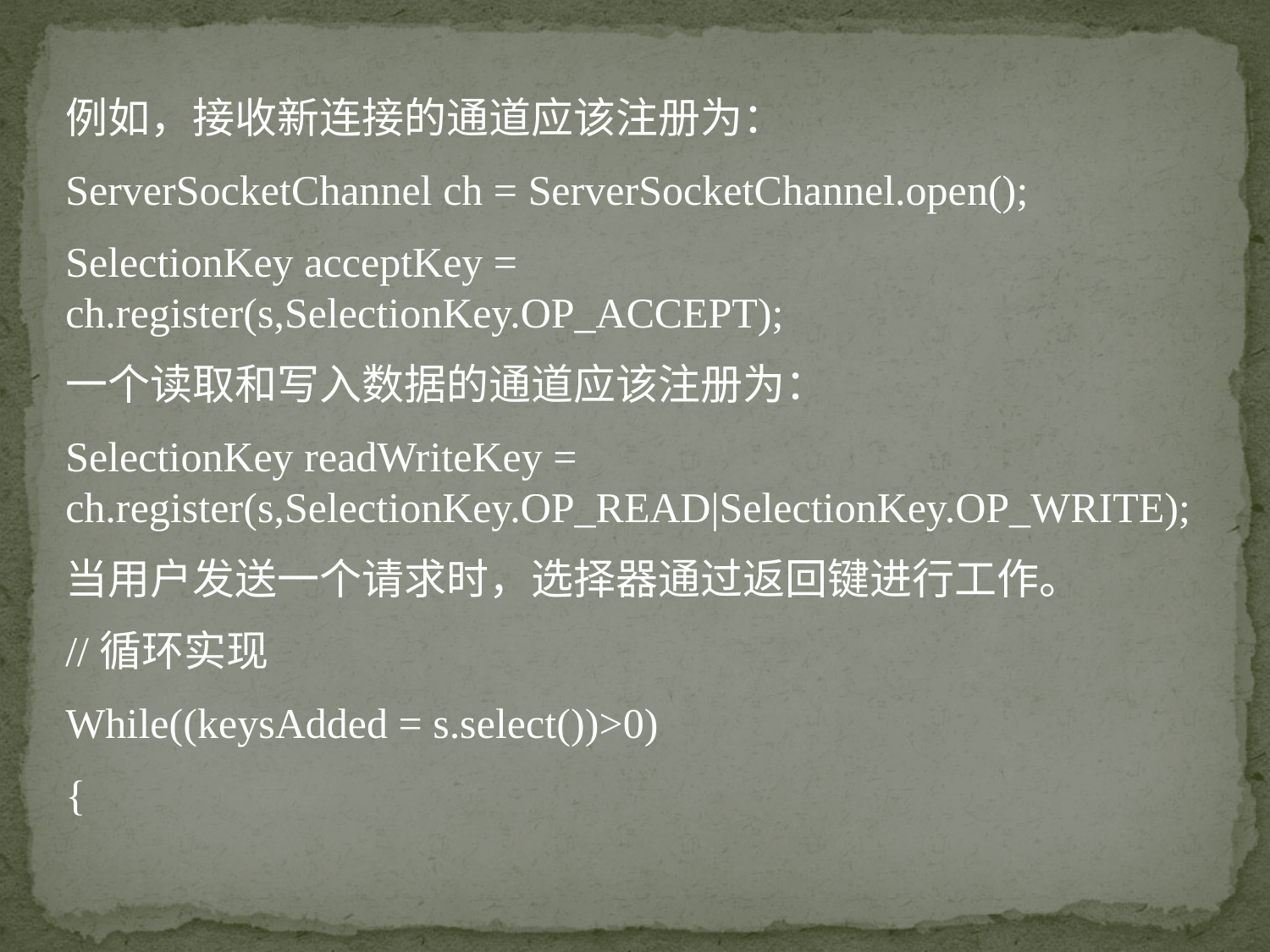

例如，接收新连接的通道应该注册为：
ServerSocketChannel ch = ServerSocketChannel.open();
SelectionKey acceptKey = ch.register(s,SelectionKey.OP_ACCEPT);
一个读取和写入数据的通道应该注册为：
SelectionKey readWriteKey = ch.register(s,SelectionKey.OP_READ|SelectionKey.OP_WRITE);
当用户发送一个请求时，选择器通过返回键进行工作。
//循环实现
While((keysAdded = s.select())>0)
{